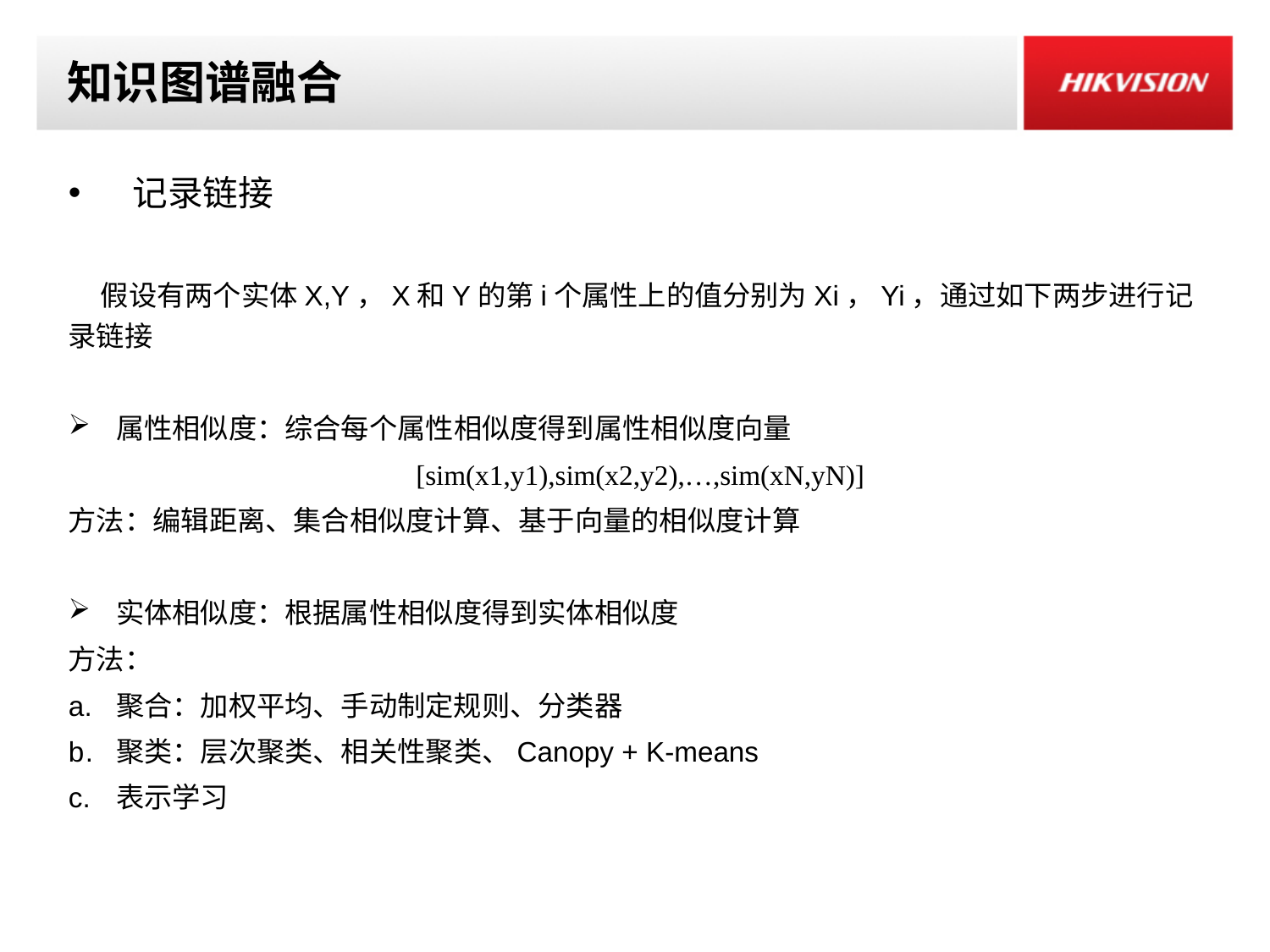

# 知识图谱融合
 记录链接

    假设有两个实体X,Y，X和Y的第i个属性上的值分别为Xi，Yi，通过如下两步进行记录链接

属性相似度：综合每个属性相似度得到属性相似度向量
[sim(x1,y1),sim(x2,y2),…,sim(xN,yN)]
方法：编辑距离、集合相似度计算、基于向量的相似度计算

实体相似度：根据属性相似度得到实体相似度
方法：
聚合：加权平均、手动制定规则、分类器
聚类：层次聚类、相关性聚类、Canopy + K-means
表示学习